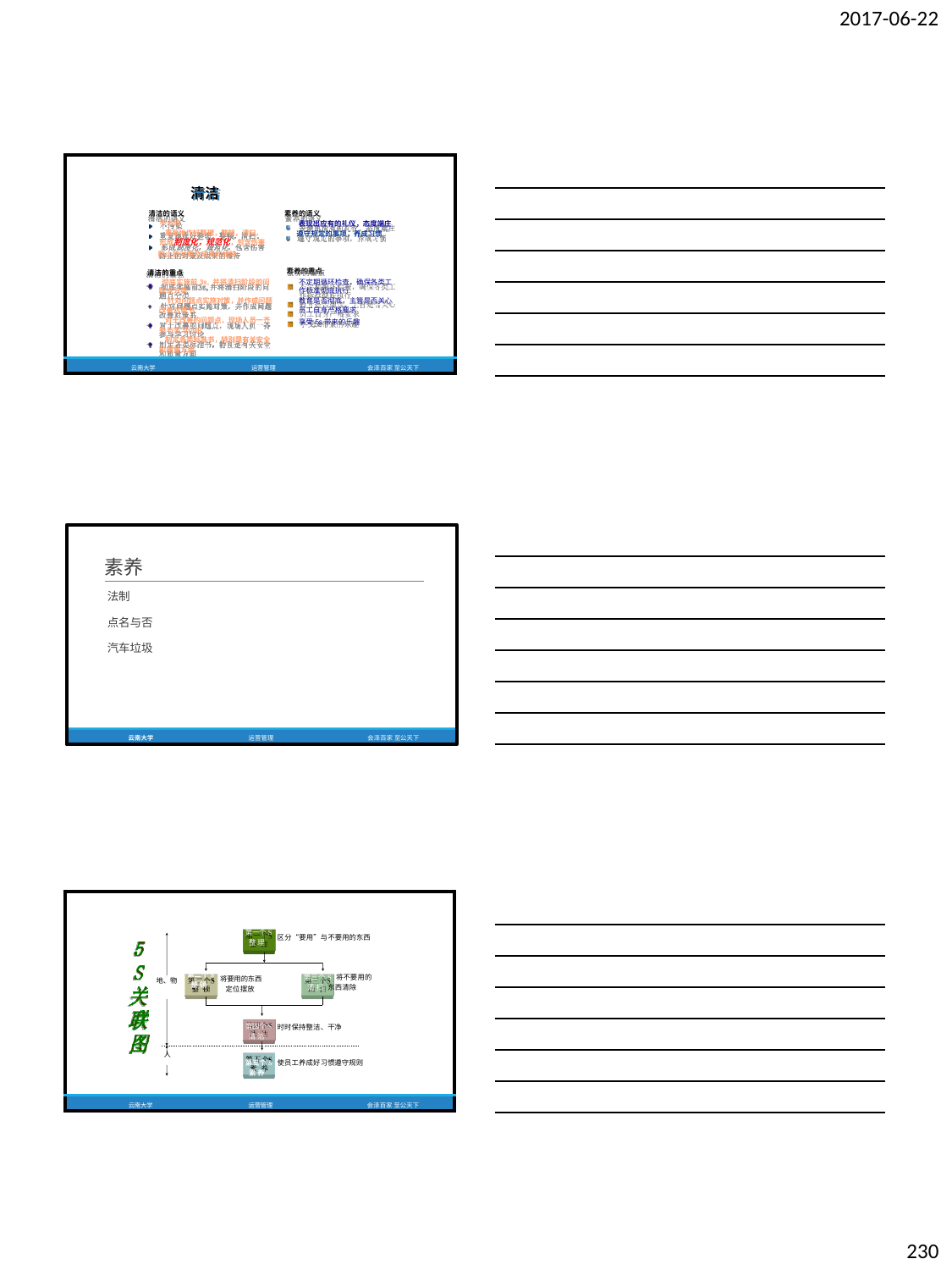

2017-06-22
| 清洁 |  |
| --- | --- |
| 清洁的语义 | 素养的语义 |
| 不污染 | 表现出应有的礼仪，态度端庄 |
| 重复地作好整理，整顿，清扫。 | 遵守规定的事项，养成习惯 |
| 形成制度化，规范化，包含伤害 |  |
| 防止的对策及成果的维持 |  |
| 清洁的重点 | 素养的重点 |
| 彻底实施前3s, 并将清扫阶段的问 | 不定期循环检查，确保各类工 |
| 题点分类 | 作标准彻底执行 |
| 针对问题点实施对策，并作成问题 | 教育是否彻底，主管是否关心 |
| 改善对策书 | 员工自身严格要求 |
| 对于改善的问题点，现场人员一齐 | 享受5s带来的乐趣 |
| 参与学习讨论 |  |
| 制定各类标准书，特别是有关安全 |  |
| 和质量方面 |  |
| 云南大学 运营管理 | 会泽百家 至公天下 |

素养
法制
点名与否 汽车垃圾

云南大学
运营管理
会泽百家 至公天下

|  | 地、物 人 | 第二个S 整 顿 | 第一个S 整 理 将要用的东西 定位摆放 第四个S 清 洁 第五个S 素 养 | 区分“要用”与不要用的东西 第三个S 将不要用的 清 扫 东西清除 时时保持整洁、干净 使员工养成好习惯遵守规则 |
| --- | --- | --- | --- | --- |
| 云南大学 |  |  | 运营管理 | 会泽百家 至公天下 |

230